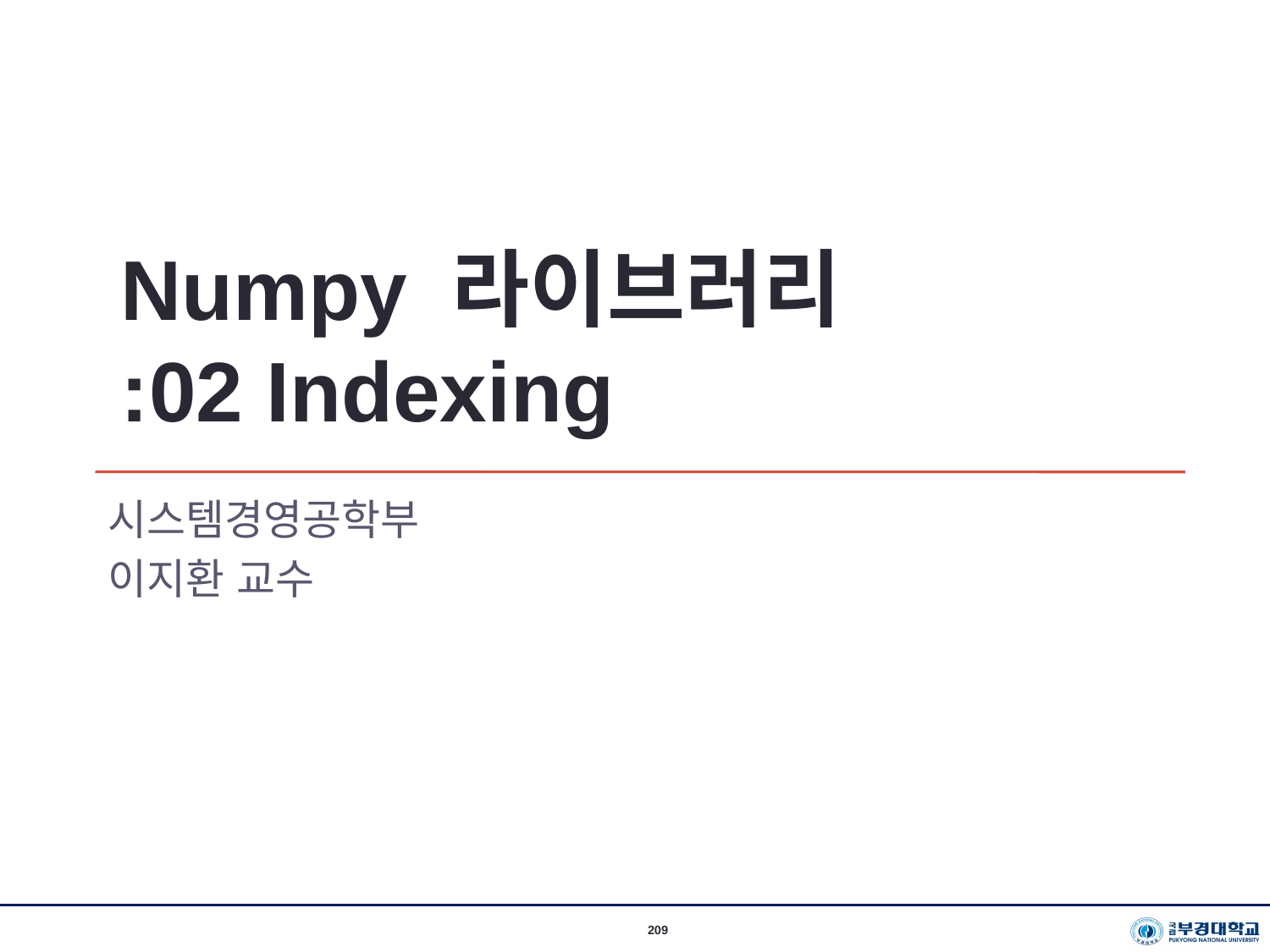

Numpy 라이브러리
:02 Indexing
시스템경영공학부
이지환 교수